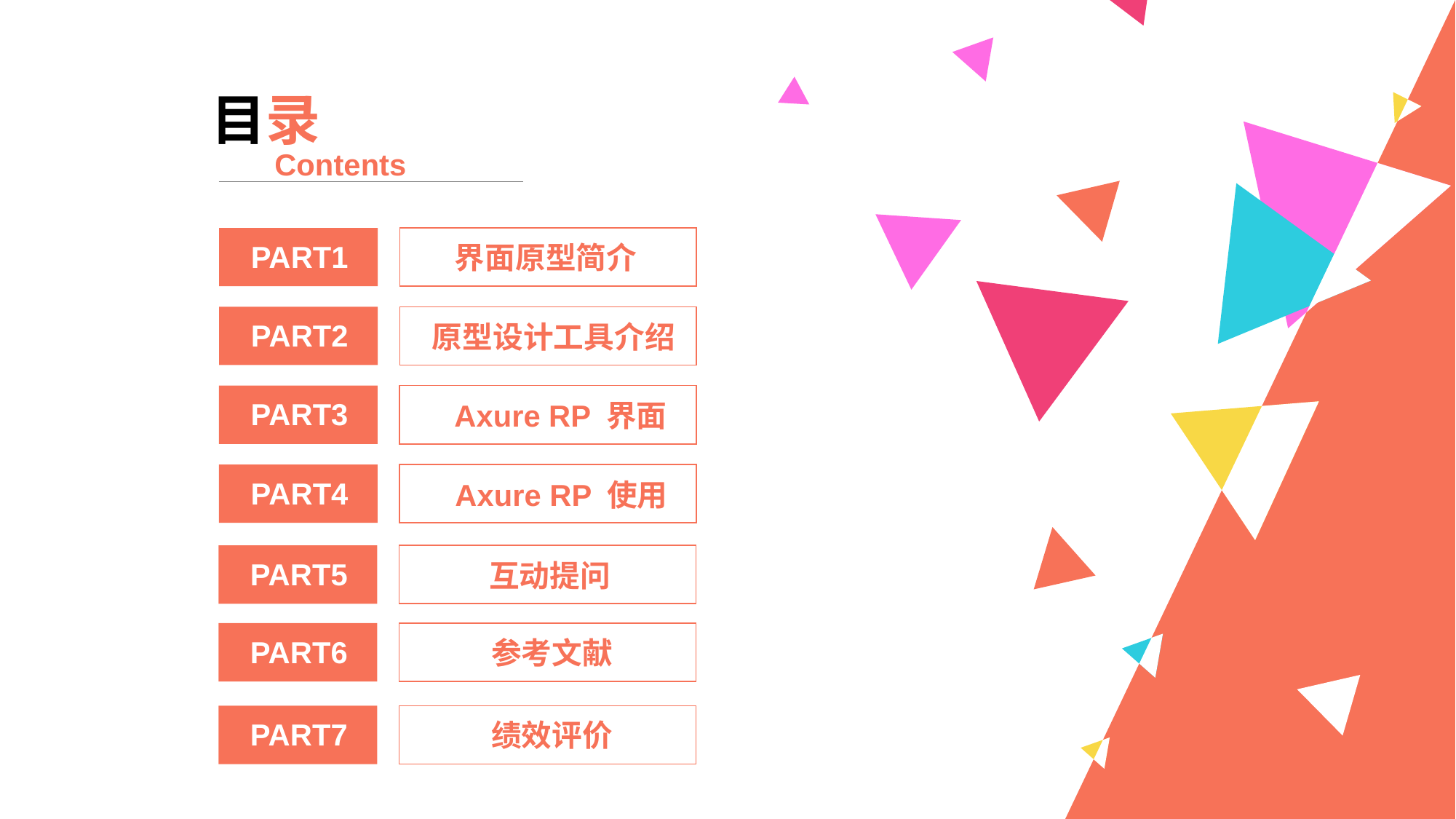

目录
Contents

PART1
界面原型简介

PART2
原型设计工具介绍

PART3
Axure RP 界面

PART4
Axure RP 使用

PART5
互动提问

PART6
参考文献

PART7
绩效评价